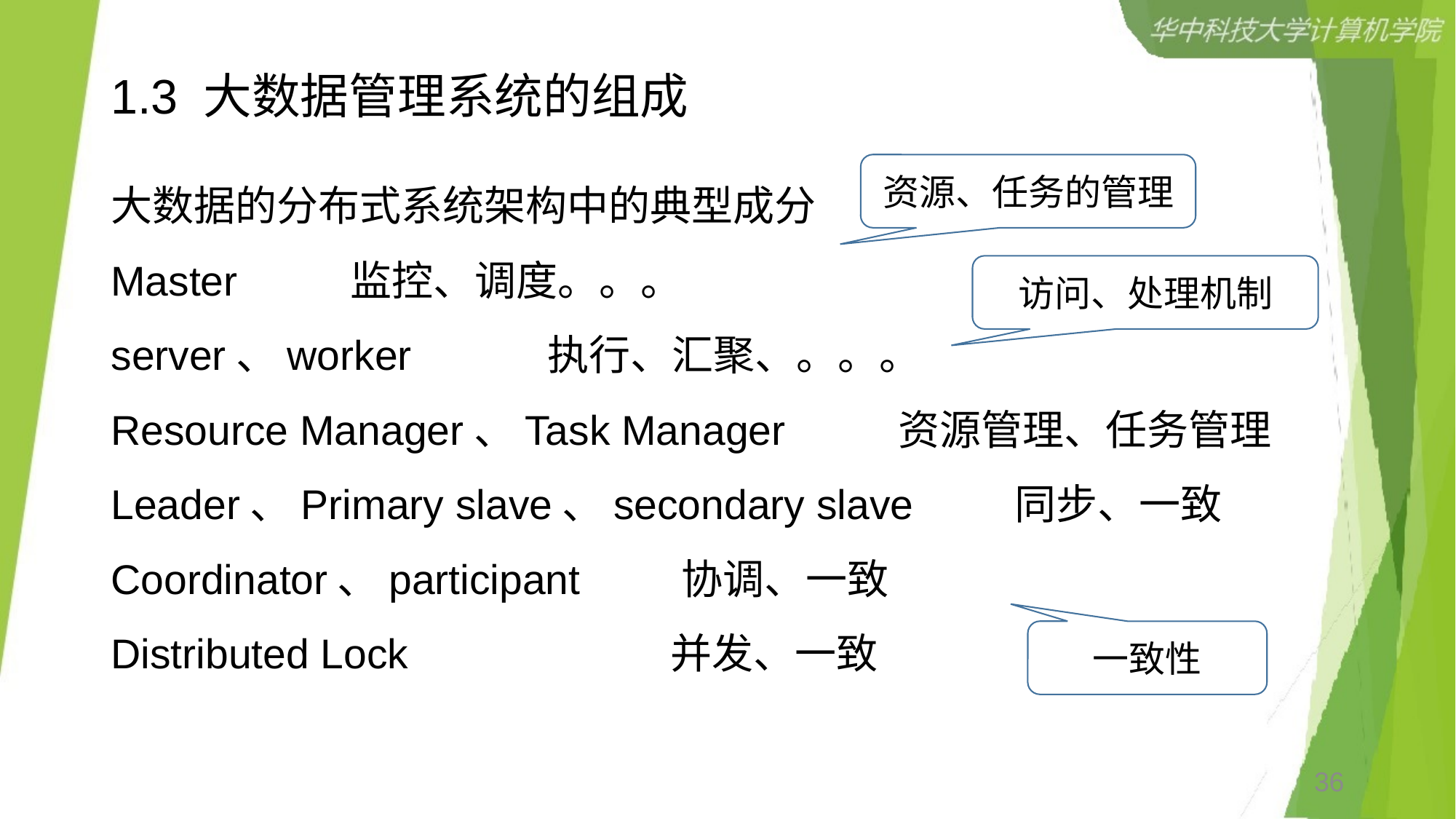

# 1.3 大数据管理系统的组成
资源、任务的管理
大数据的分布式系统架构中的典型成分
Master         监控、调度。。。
server、worker           执行、汇聚、。。。
Resource Manager、Task Manager         资源管理、任务管理
Leader、Primary slave、secondary slave        同步、一致
Coordinator、participant        协调、一致
Distributed Lock                      并发、一致
访问、处理机制
一致性
36